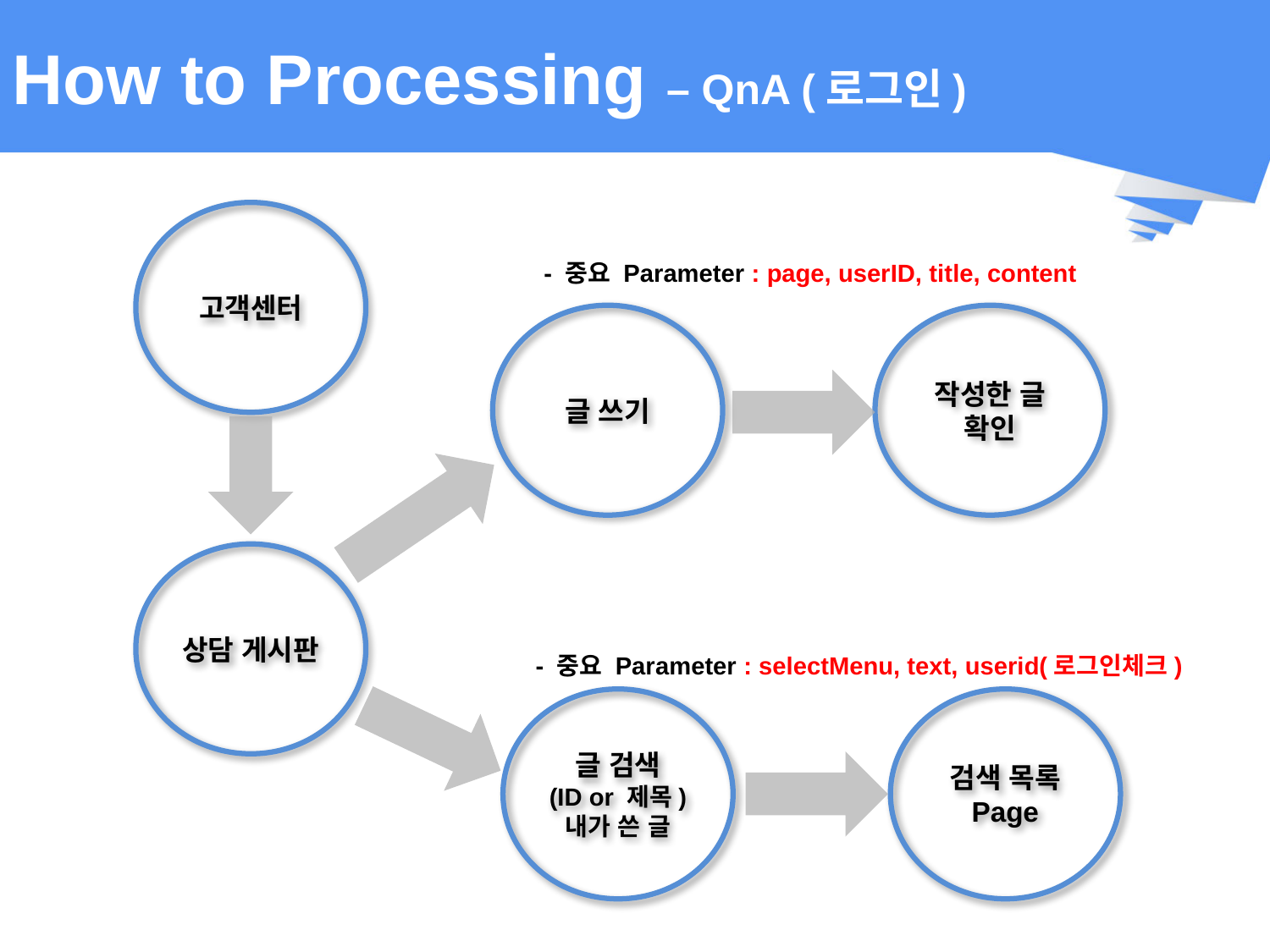

# How to Processing – QnA (로그인)
고객센터
- 중요 Parameter : page, userID, title, content
글 쓰기
작성한 글
확인

상담 게시판
- 중요 Parameter : selectMenu, text, userid(로그인체크)
검색 목록
Page
글 검색
(ID or 제목)
내가 쓴 글